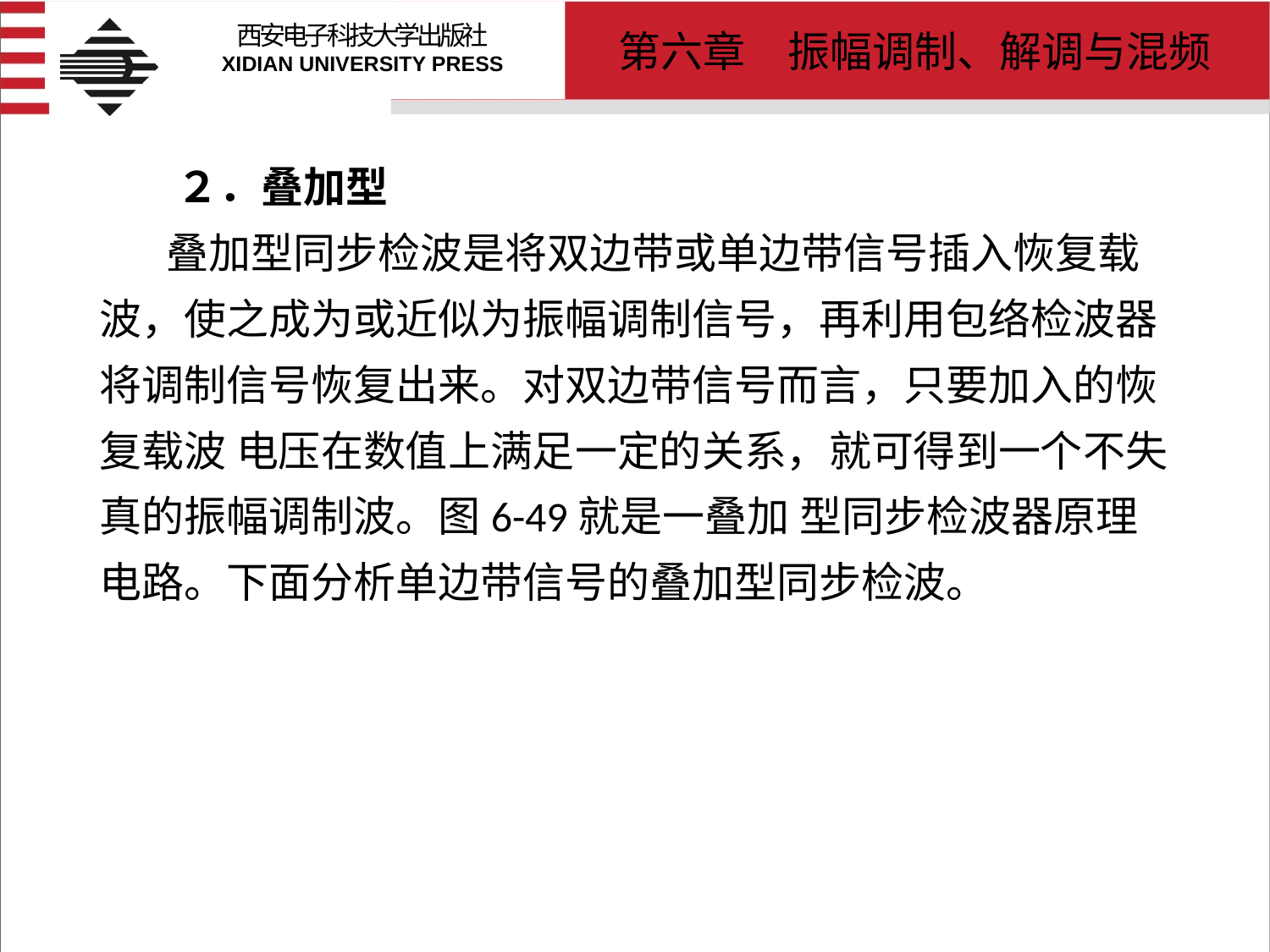

# ２．叠加型 叠加型同步检波是将双边带或单边带信号插入恢复载波，使之成为或近似为振幅调制信号，再利用包络检波器将调制信号恢复出来。对双边带信号而言，只要加入的恢复载波 电压在数值上满足一定的关系，就可得到一个不失真的振幅调制波。图6-49就是一叠加 型同步检波器原理电路。下面分析单边带信号的叠加型同步检波。